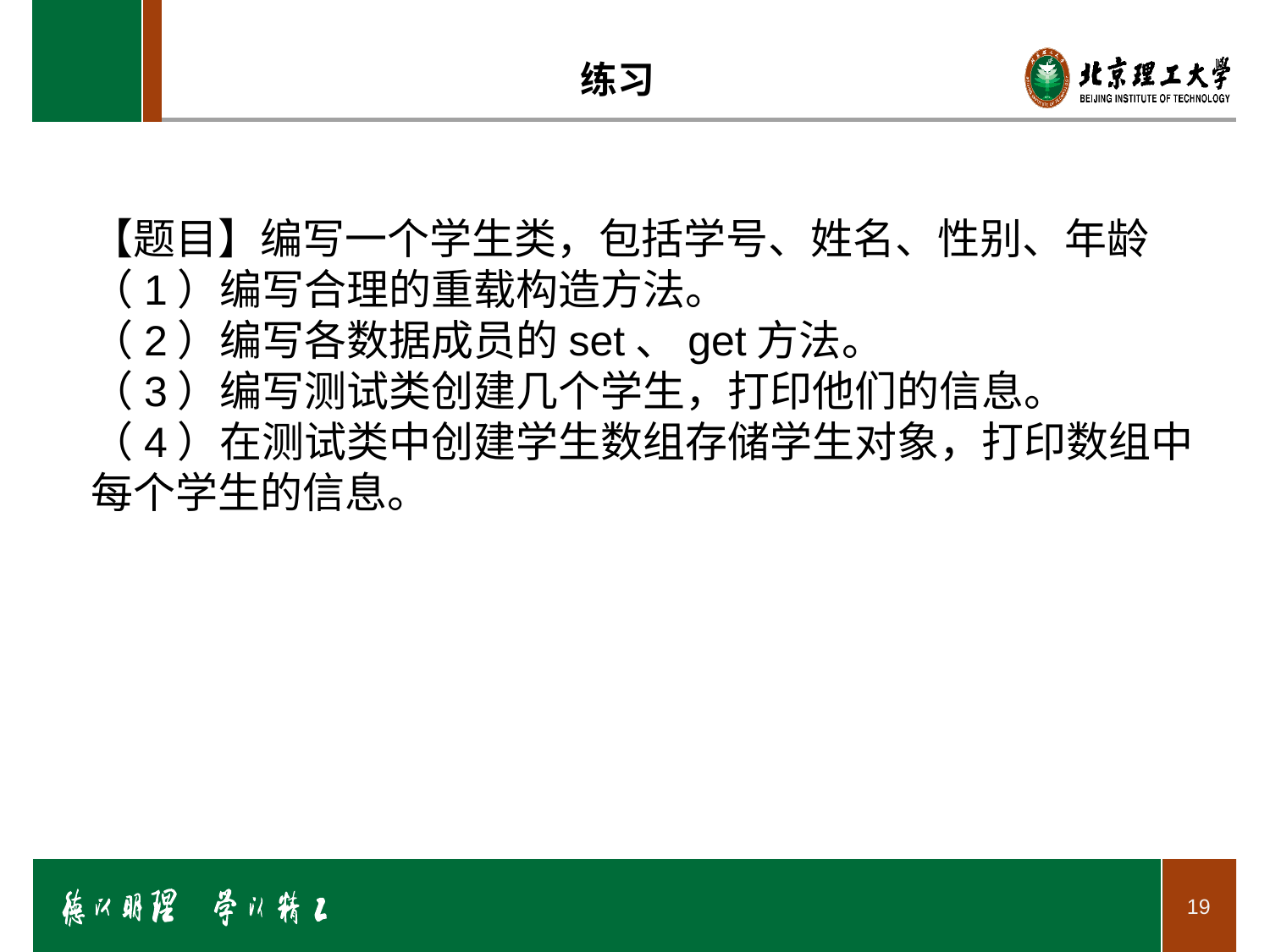

# 练习
【题目】编写一个学生类，包括学号、姓名、性别、年龄
（1）编写合理的重载构造方法。
（2）编写各数据成员的set、get方法。
（3）编写测试类创建几个学生，打印他们的信息。
（4）在测试类中创建学生数组存储学生对象，打印数组中每个学生的信息。